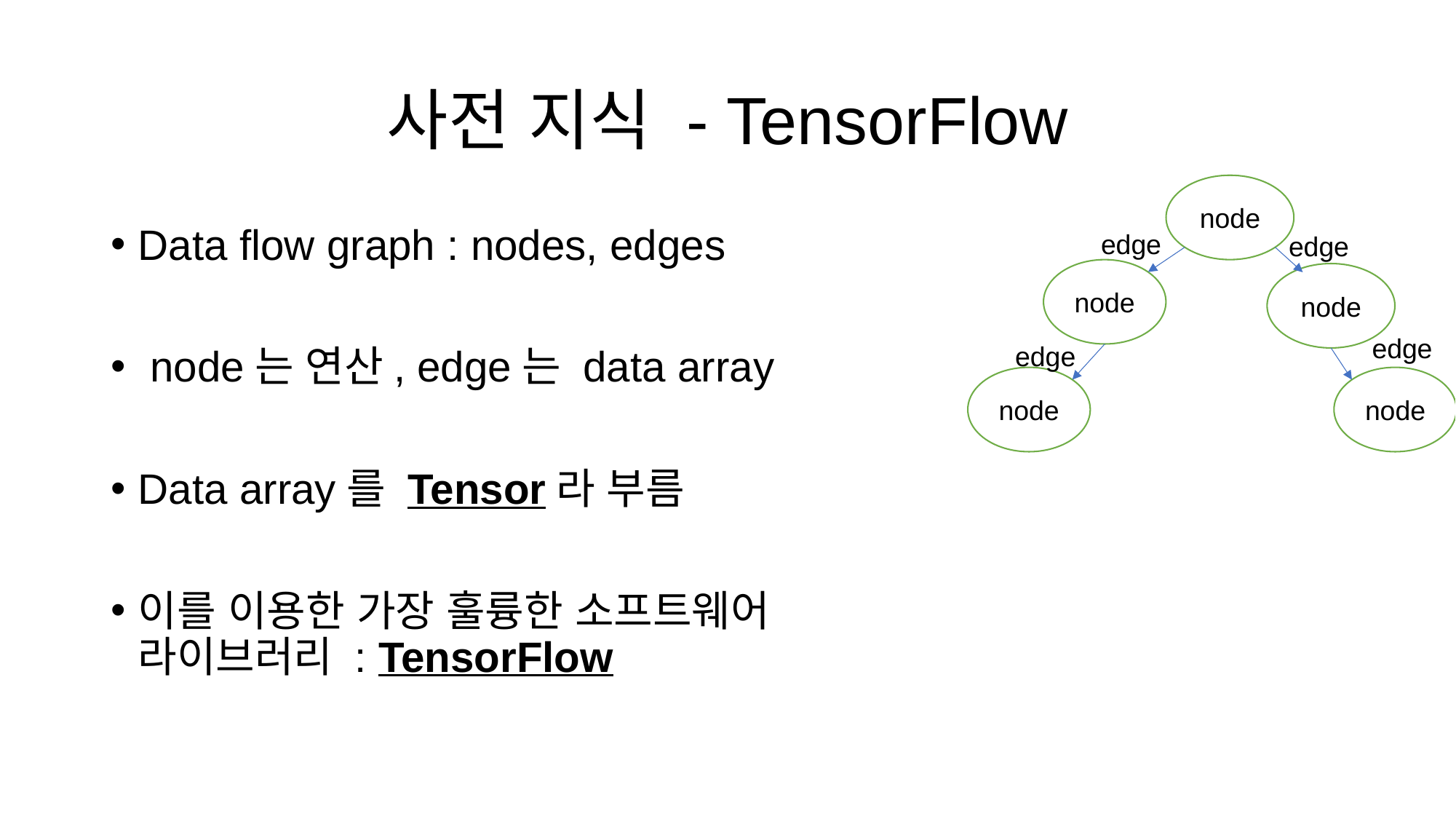

# 사전 지식 - TensorFlow
node
Data flow graph : nodes, edges

 node는 연산, edge는 data array

Data array를 Tensor라 부름

이를 이용한 가장 훌륭한 소프트웨어 라이브러리 : TensorFlow
edge
edge
node
node
edge
edge
node
node